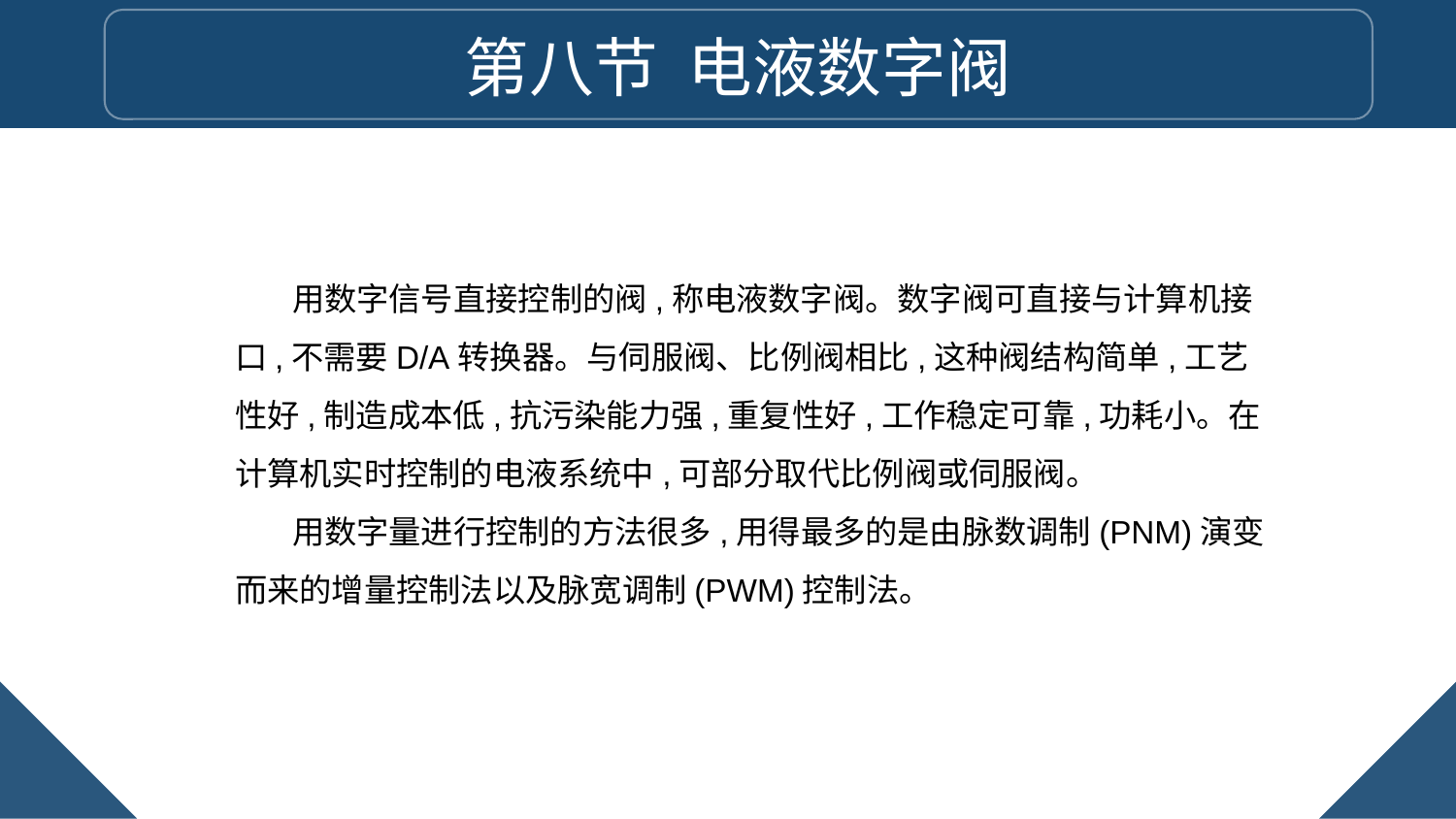

第八节  电液数字阀
用数字信号直接控制的阀,称电液数字阀。数字阀可直接与计算机接口,不需要D/A转换器。与伺服阀、比例阀相比,这种阀结构简单,工艺性好,制造成本低,抗污染能力强,重复性好,工作稳定可靠,功耗小。在计算机实时控制的电液系统中,可部分取代比例阀或伺服阀。
用数字量进行控制的方法很多,用得最多的是由脉数调制(PNM)演变而来的增量控制法以及脉宽调制(PWM)控制法。